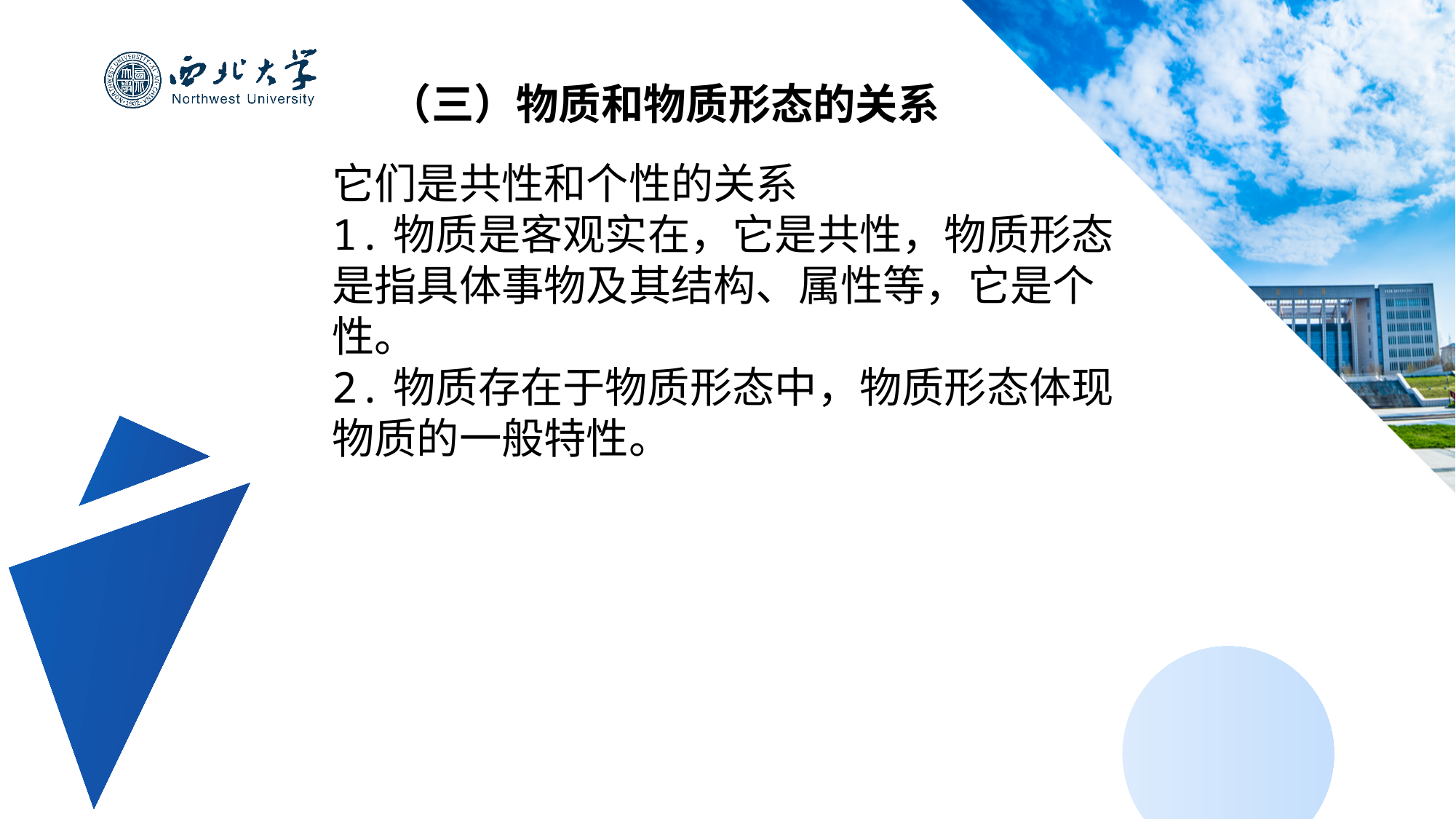

（三）物质和物质形态的关系
它们是共性和个性的关系
1.物质是客观实在，它是共性，物质形态
是指具体事物及其结构、属性等，它是个
性。
2.物质存在于物质形态中，物质形态体现物质的一般特性。